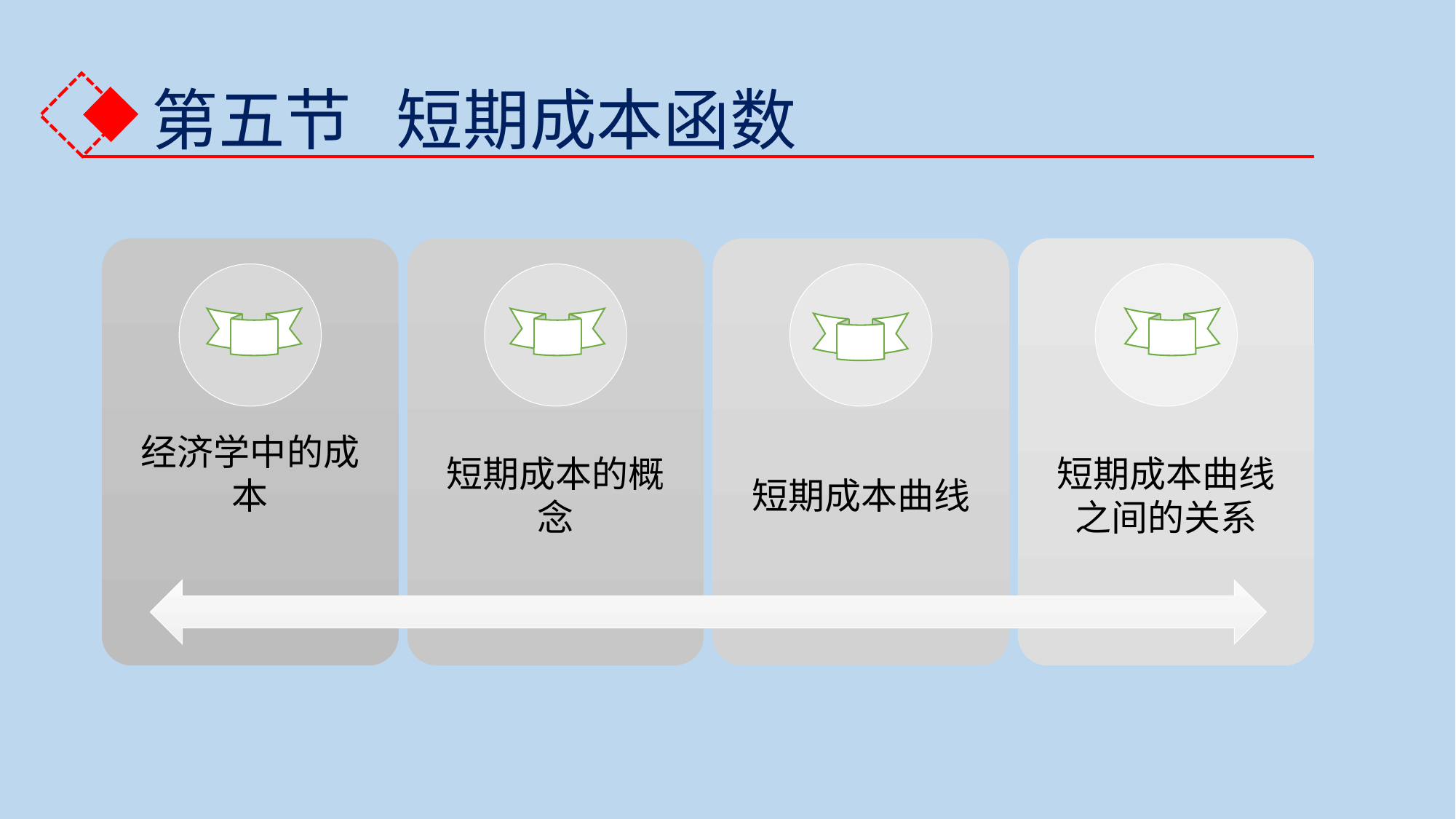

# 第五节   短期成本函数

经济学中的成本
短期成本的概念
短期成本曲线
短期成本曲线之间的关系